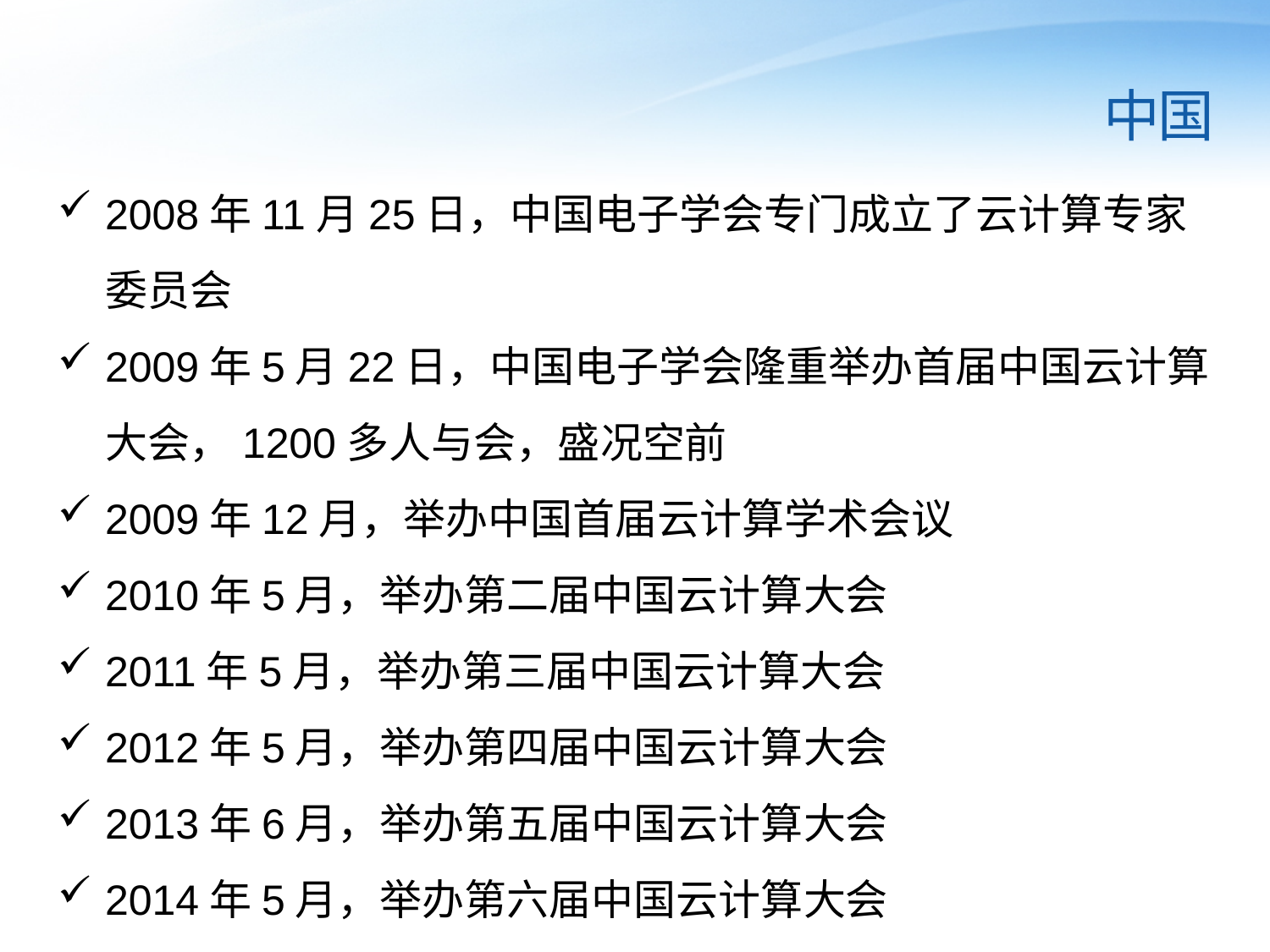

中国
2008年11月25日，中国电子学会专门成立了云计算专家委员会
2009年5月22日，中国电子学会隆重举办首届中国云计算大会，1200多人与会，盛况空前
2009年12月，举办中国首届云计算学术会议
2010年5月，举办第二届中国云计算大会
2011年5月，举办第三届中国云计算大会
2012年5月，举办第四届中国云计算大会
2013年6月，举办第五届中国云计算大会
2014年5月，举办第六届中国云计算大会